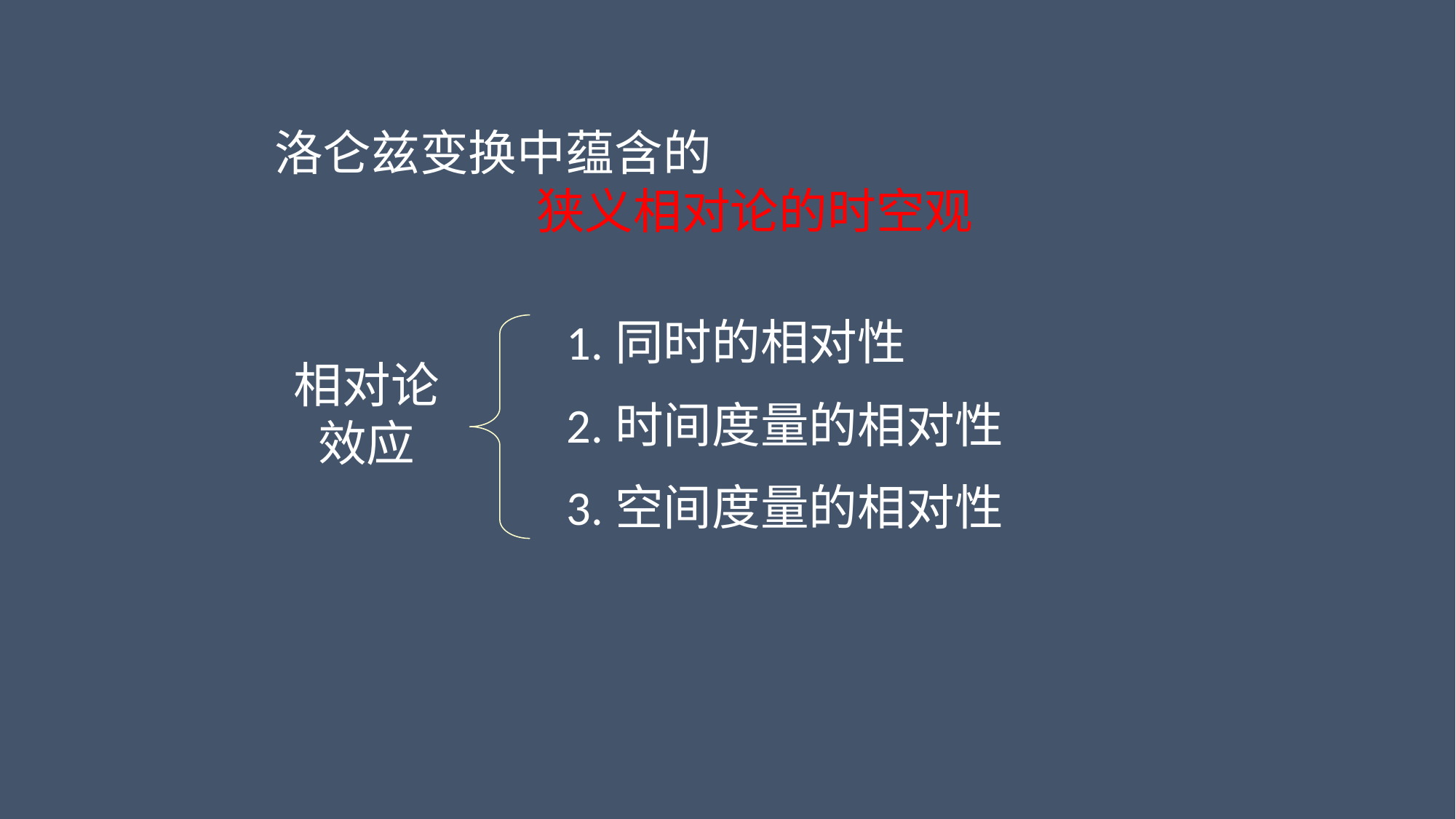

洛仑兹变换中蕴含的
                        狭义相对论的时空观
1.同时的相对性
2.时间度量的相对性
3.空间度量的相对性

相对论效应